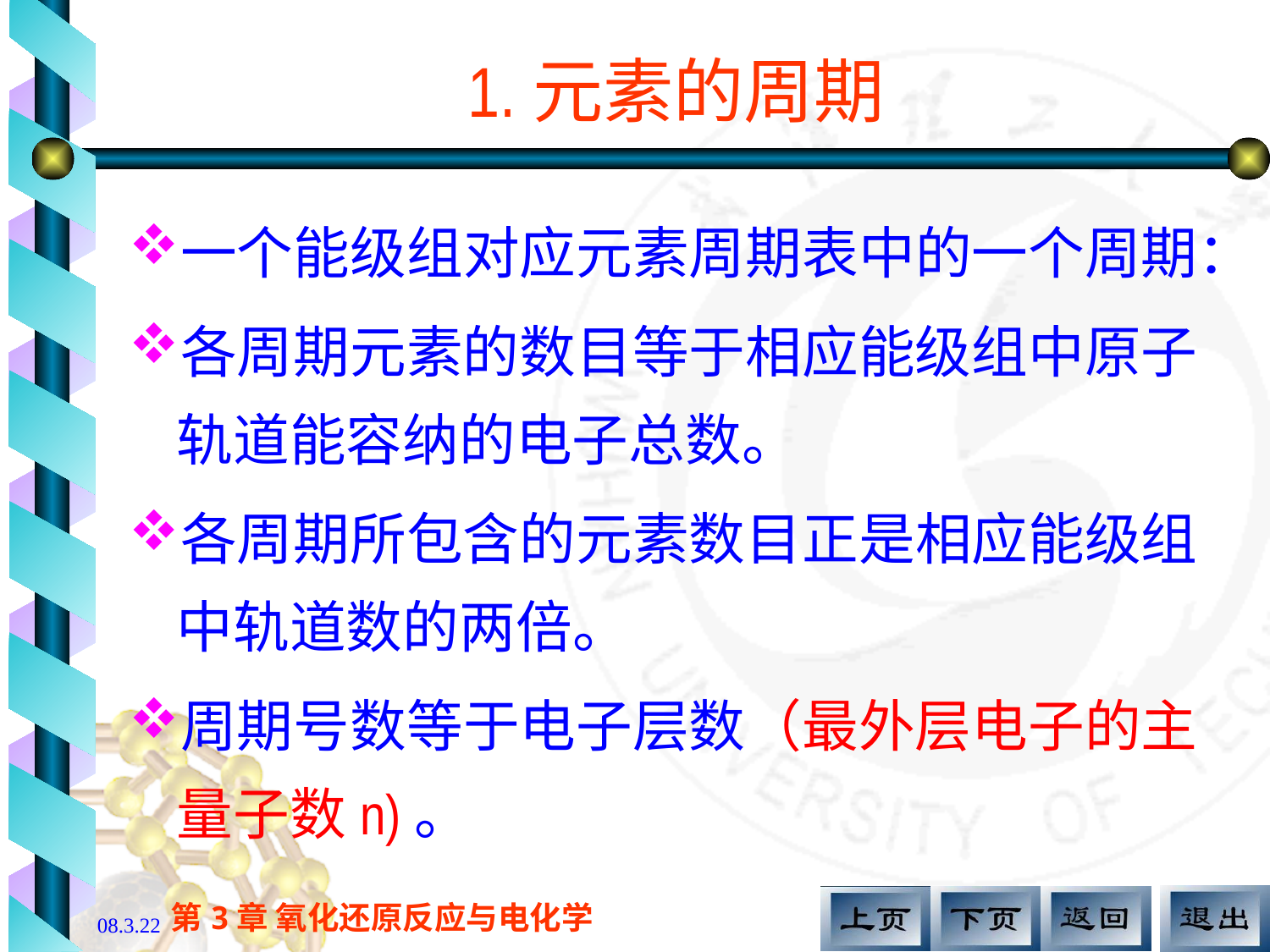

# 1.元素的周期
一个能级组对应元素周期表中的一个周期：
各周期元素的数目等于相应能级组中原子轨道能容纳的电子总数。
各周期所包含的元素数目正是相应能级组中轨道数的两倍。
周期号数等于电子层数（最外层电子的主量子数n)。